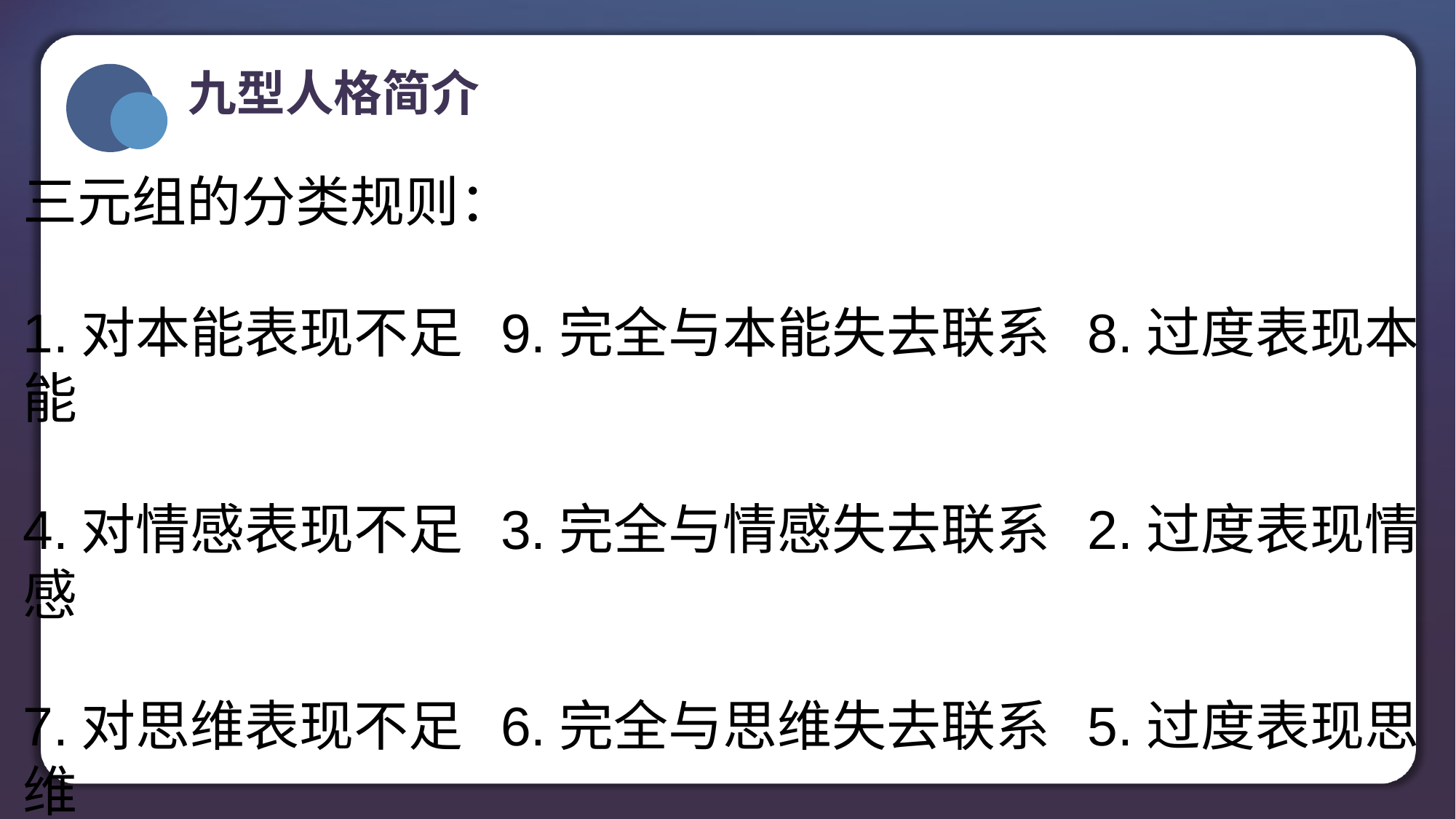

九型人格简介

三元组的分类规则：

1.对本能表现不足  9.完全与本能失去联系  8.过度表现本能

4.对情感表现不足  3.完全与情感失去联系  2.过度表现情感

7.对思维表现不足  6.完全与思维失去联系  5.过度表现思维